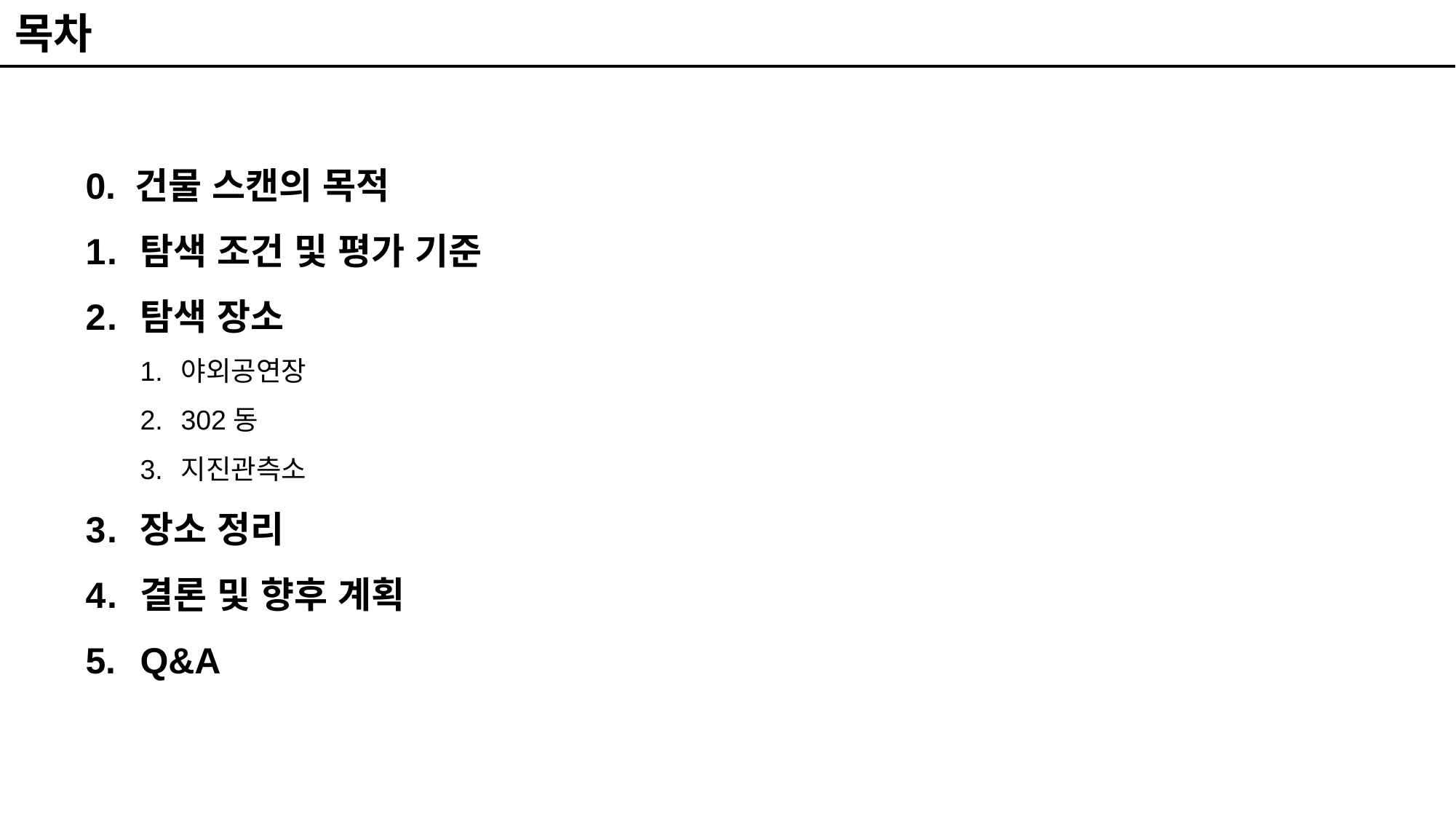

목차
0. 건물 스캔의 목적
탐색 조건 및 평가 기준
탐색 장소
야외공연장
302동
지진관측소
장소 정리
결론 및 향후 계획
Q&A